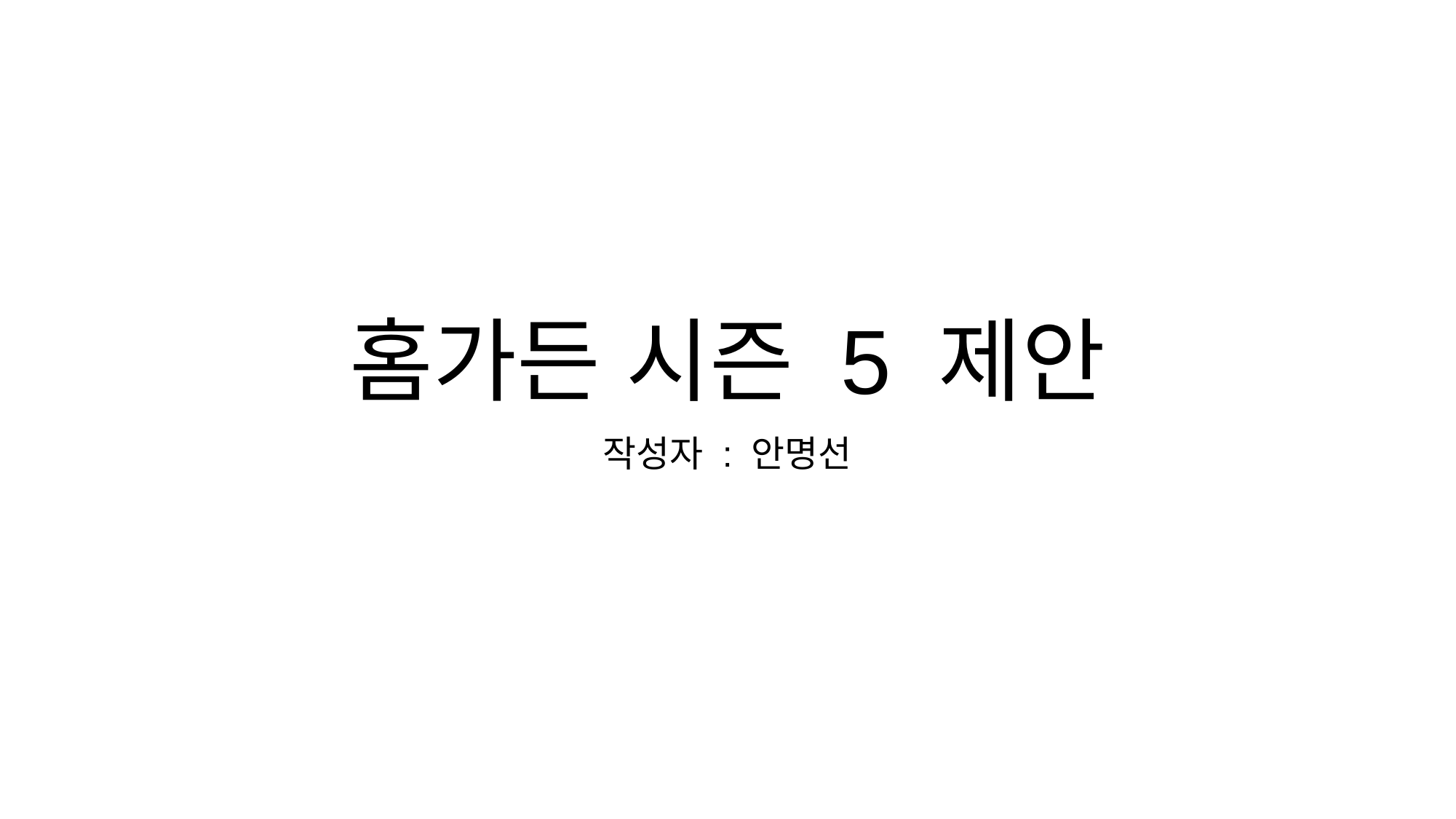

# 홈가든 시즌 5 제안
작성자 : 안명선